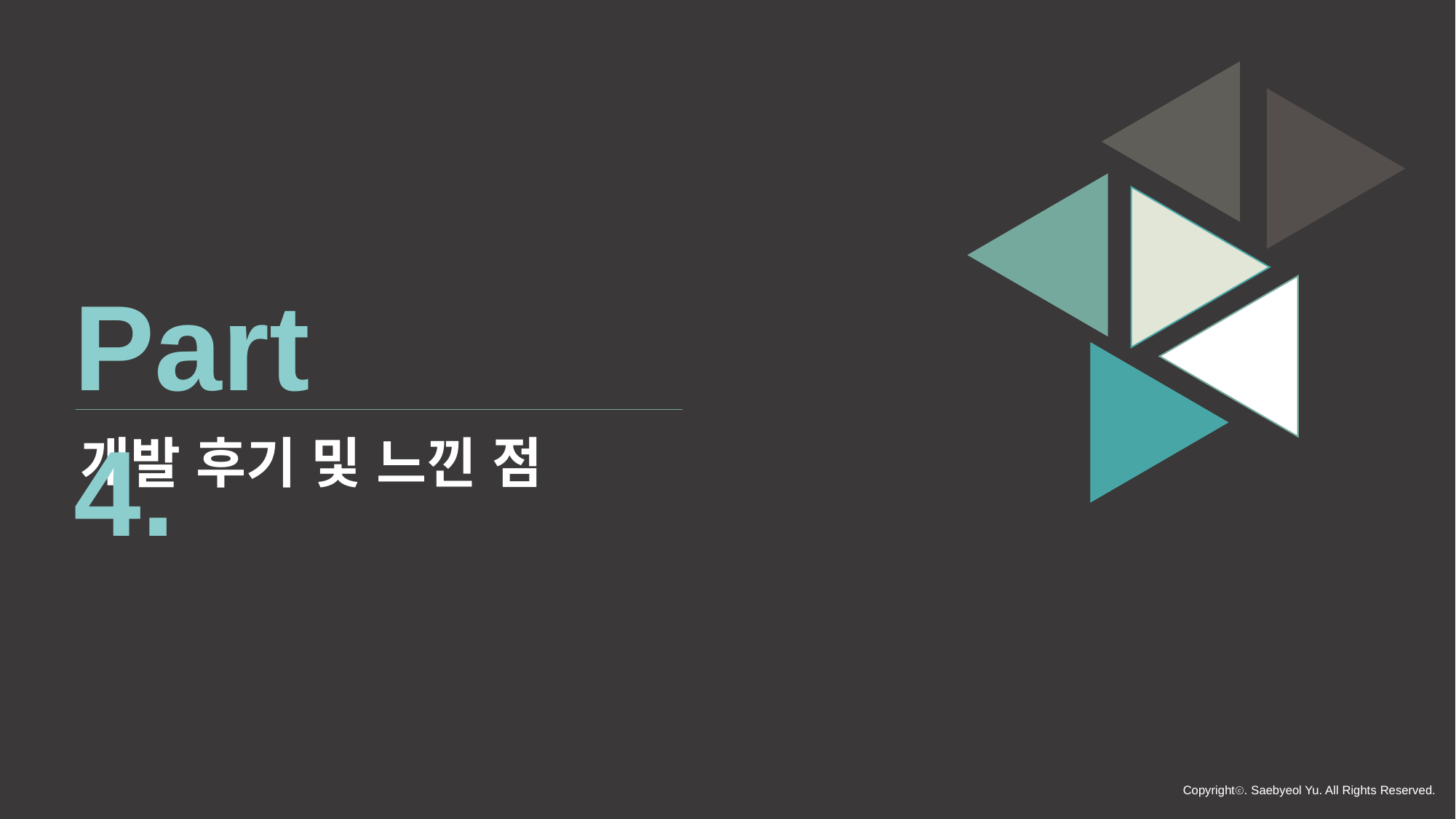

Part 4.
개발 후기 및 느낀 점
Copyrightⓒ. Saebyeol Yu. All Rights Reserved.